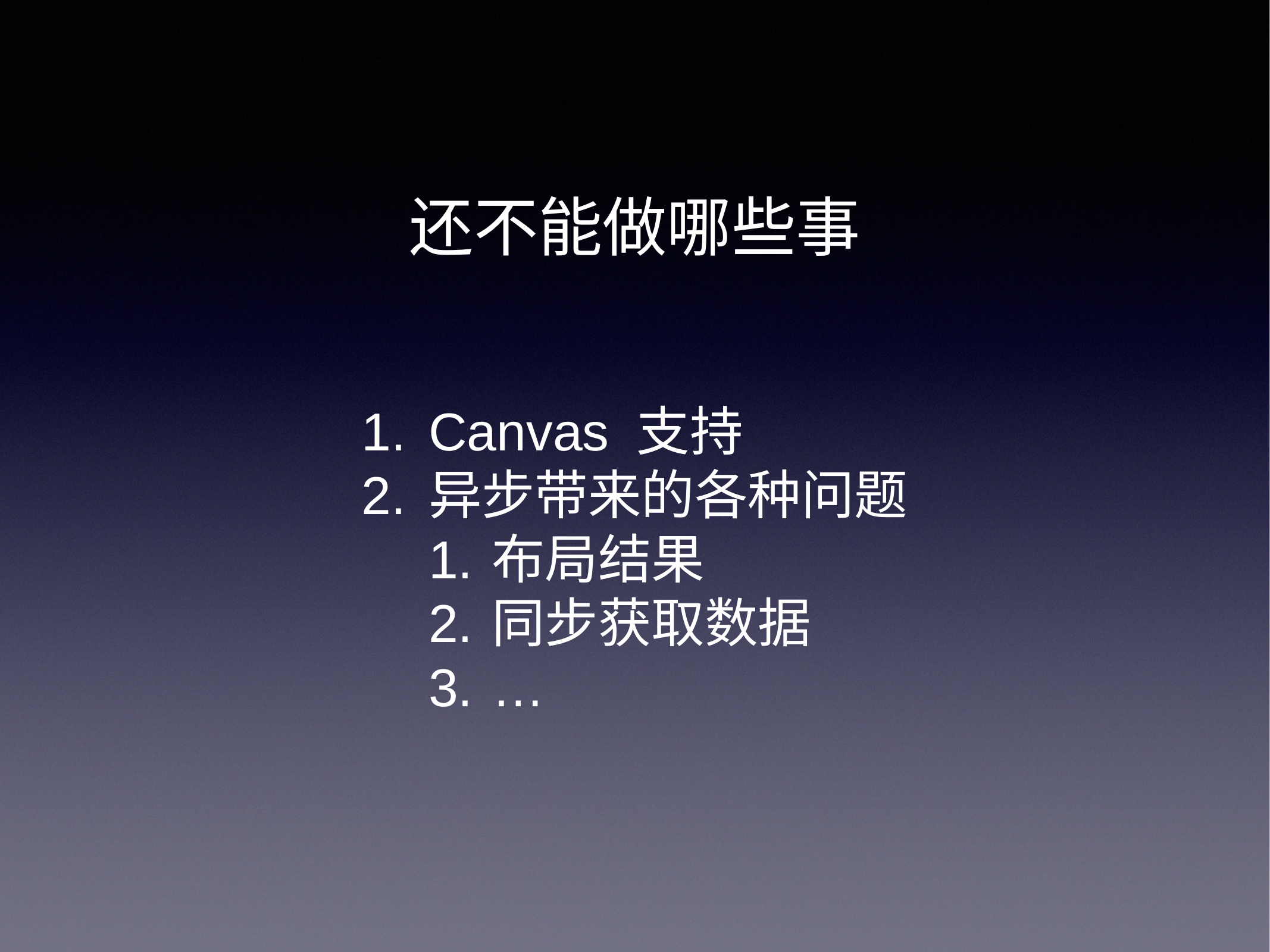

还不能做哪些事
Canvas 支持
异步带来的各种问题
布局结果
同步获取数据
…